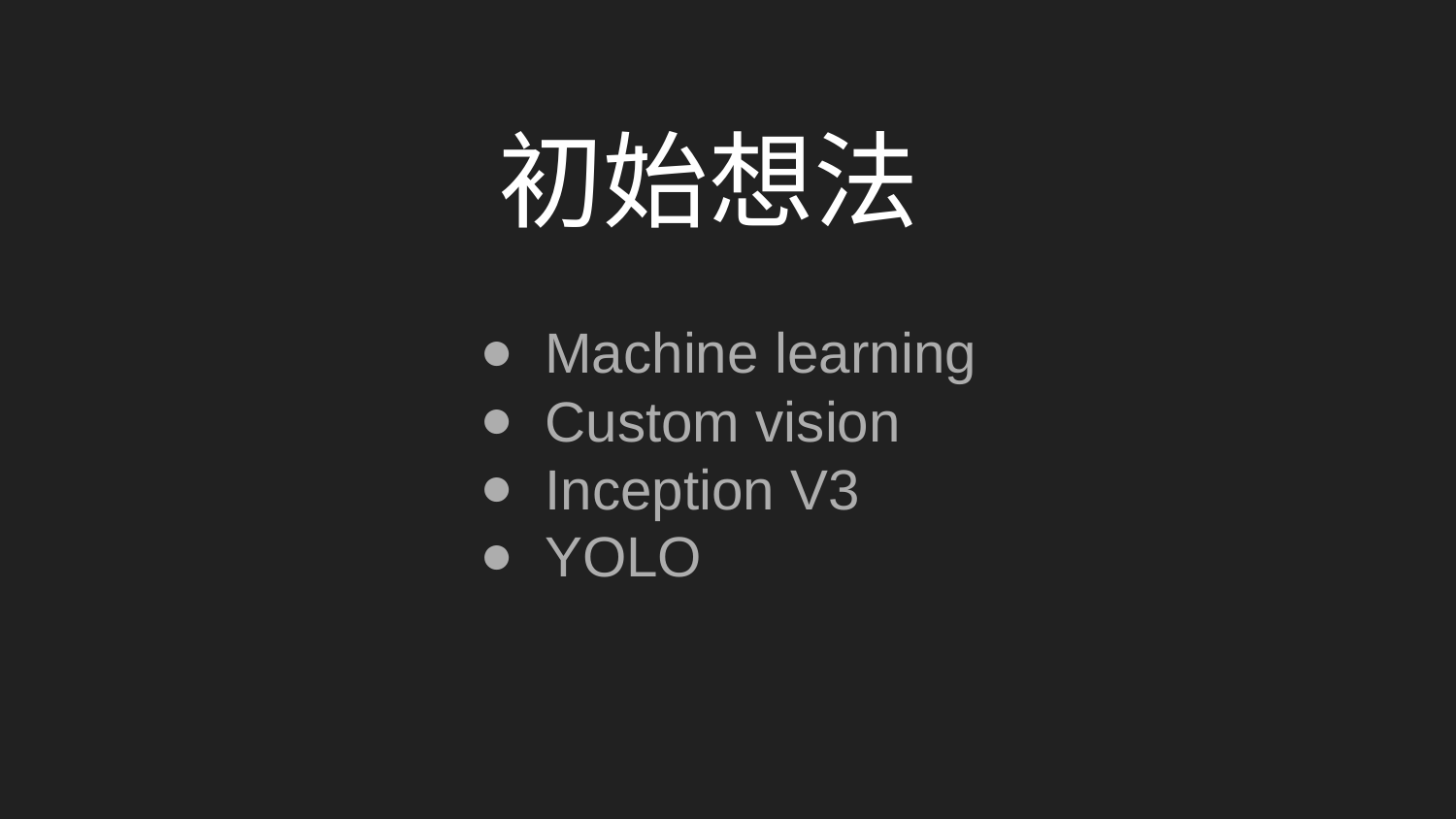

# 初始想法
Machine learning
Custom vision
Inception V3
YOLO